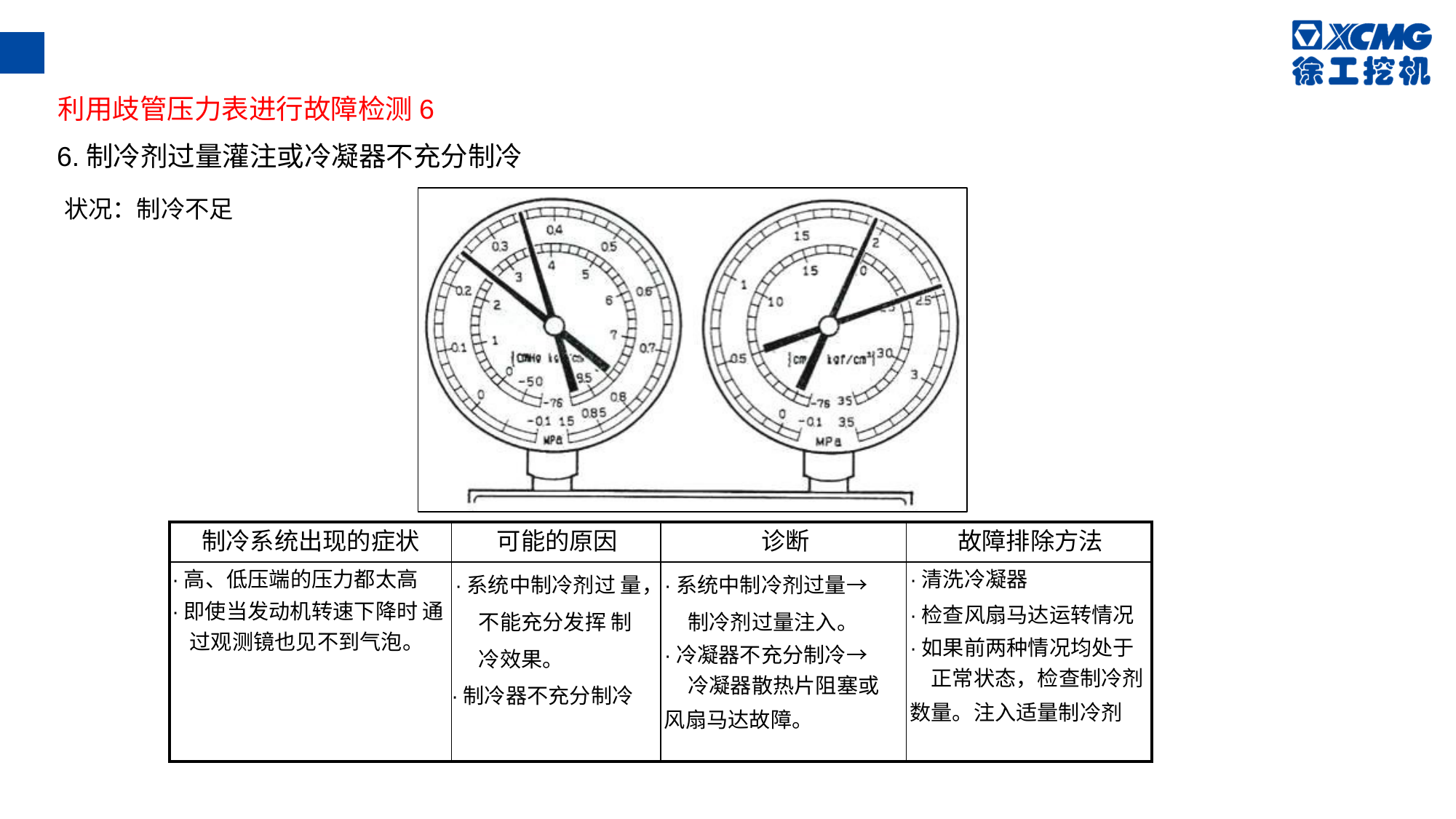

利用歧管压力表进行故障检测6
6.制冷剂过量灌注或冷凝器不充分制冷

状况：制冷不足

·
| 制冷系统出现的症状 | 可能的原因 | 诊断 | 故障排除方法 |
| --- | --- | --- | --- |
| ·高、低压端的压力都太高 ·即使当发动机转速下降时 通过观测镜也见不到气泡。 | ·系统中制冷剂过 量，不能充分发挥 制冷效果。 ·制冷器不充分制冷 | ·系统中制冷剂过量→ 制冷剂过量注入。 ·冷凝器不充分制冷→ 冷凝器散热片阻塞或 风扇马达故障。 | ·清洗冷凝器 ·检查风扇马达运转情况 ·如果前两种情况均处于 正常状态，检查制冷剂 数量。注入适量制冷剂 |